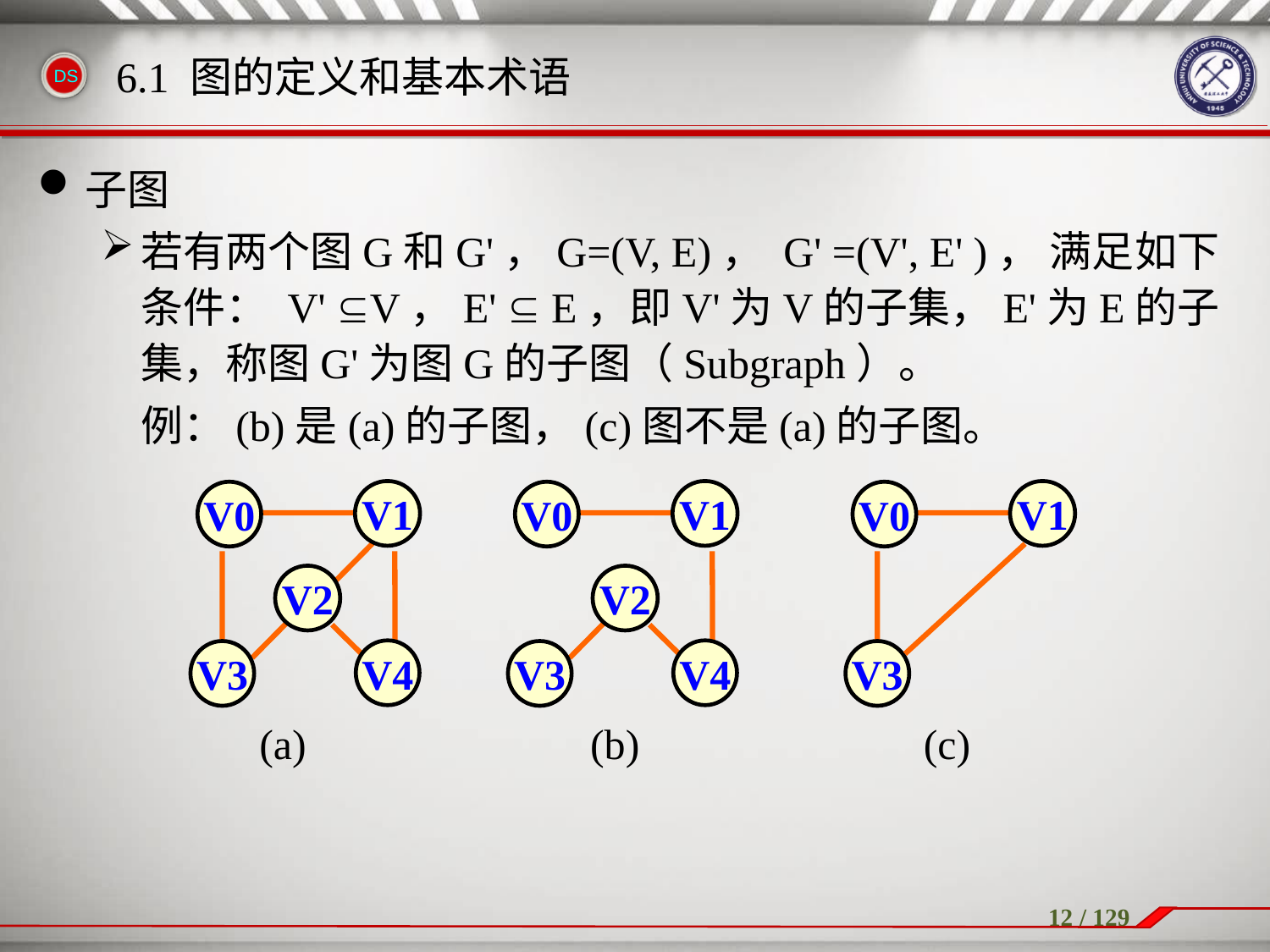

子图
若有两个图G和G'，G=(V, E)， G' =(V', E' )， 满足如下条件： V' ⊆V，E' ⊆ E，即V'为V的子集，E'为E的子集，称图G'为图G的子图（Subgraph）。
	例：(b)是(a)的子图，(c)图不是(a)的子图。

6.1 图的定义和基本术语
V1
V0

V2
V4
V3
(a)
V1
V0

V2

V4
V3
(b)
V1
V0

V3

(c)